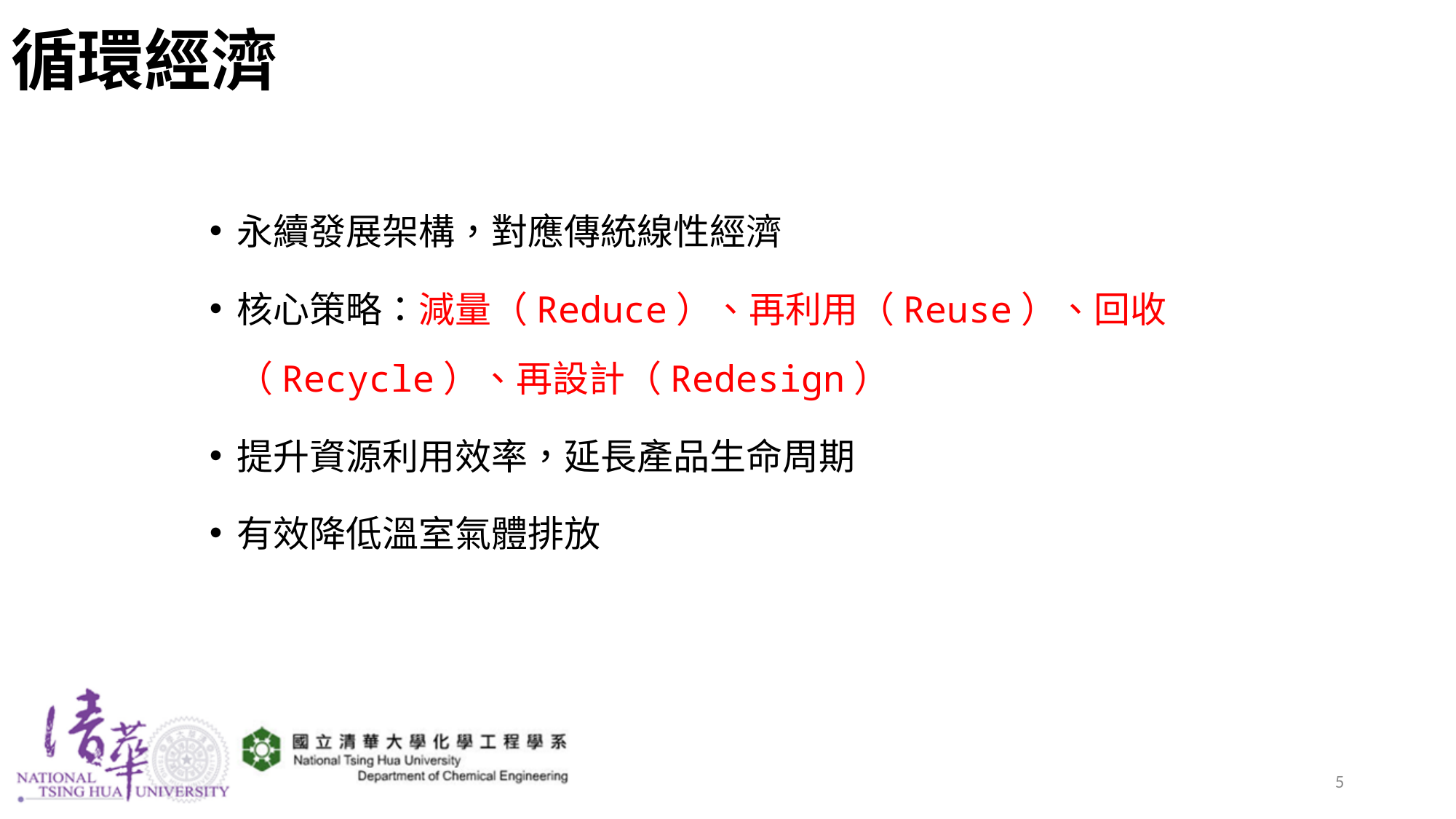

# 循環經濟
永續發展架構，對應傳統線性經濟
核心策略：減量（Reduce）、再利用（Reuse）、回收（Recycle）、再設計（Redesign）
提升資源利用效率，延長產品生命周期
有效降低溫室氣體排放
5